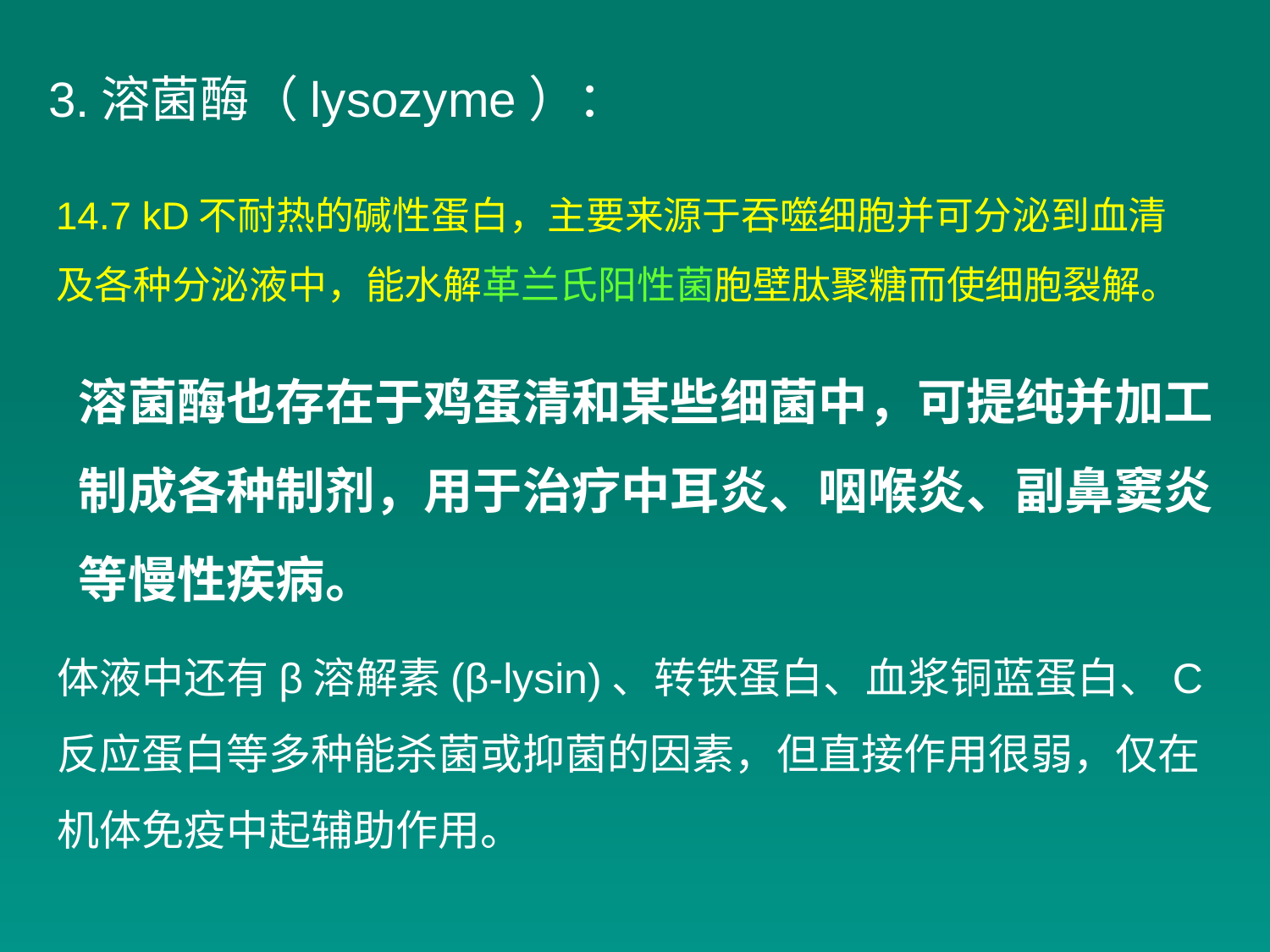

3.溶菌酶（lysozyme）：
14.7 kD不耐热的碱性蛋白，主要来源于吞噬细胞并可分泌到血清及各种分泌液中，能水解革兰氏阳性菌胞壁肽聚糖而使细胞裂解。
溶菌酶也存在于鸡蛋清和某些细菌中，可提纯并加工
制成各种制剂，用于治疗中耳炎、咽喉炎、副鼻窦炎
等慢性疾病。
体液中还有β溶解素(β-lysin)、转铁蛋白、血浆铜蓝蛋白、C反应蛋白等多种能杀菌或抑菌的因素，但直接作用很弱，仅在机体免疫中起辅助作用。